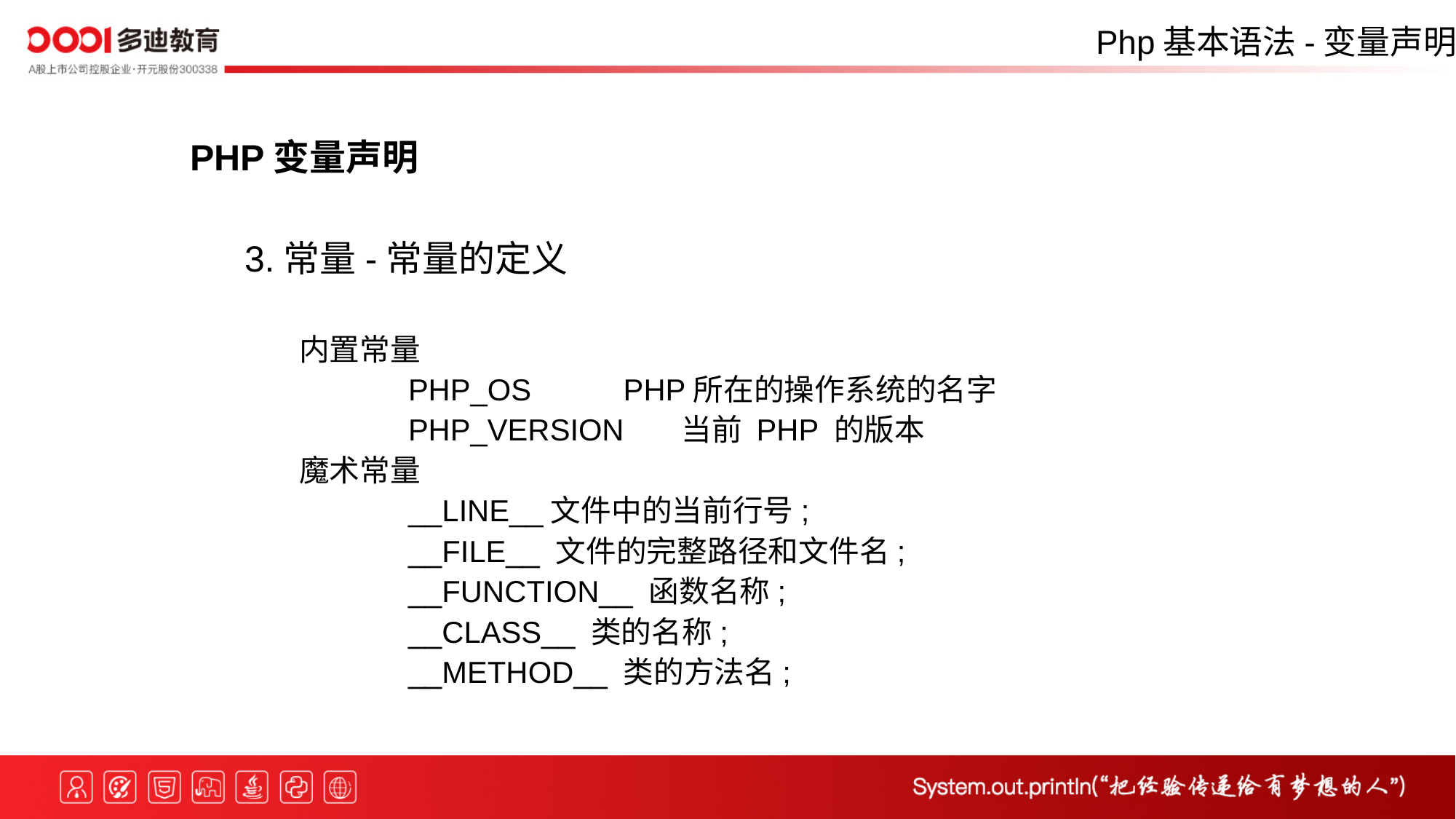

Php基本语法-变量声明
PHP变量声明

3.常量-常量的定义

内置常量
	PHP_OS           PHP所在的操作系统的名字
	PHP_VERSION      当前 PHP 的版本
魔术常量
	__LINE__文件中的当前行号;
	__FILE__ 文件的完整路径和文件名;
	__FUNCTION__ 函数名称;
	__CLASS__ 类的名称;
	__METHOD__ 类的方法名;